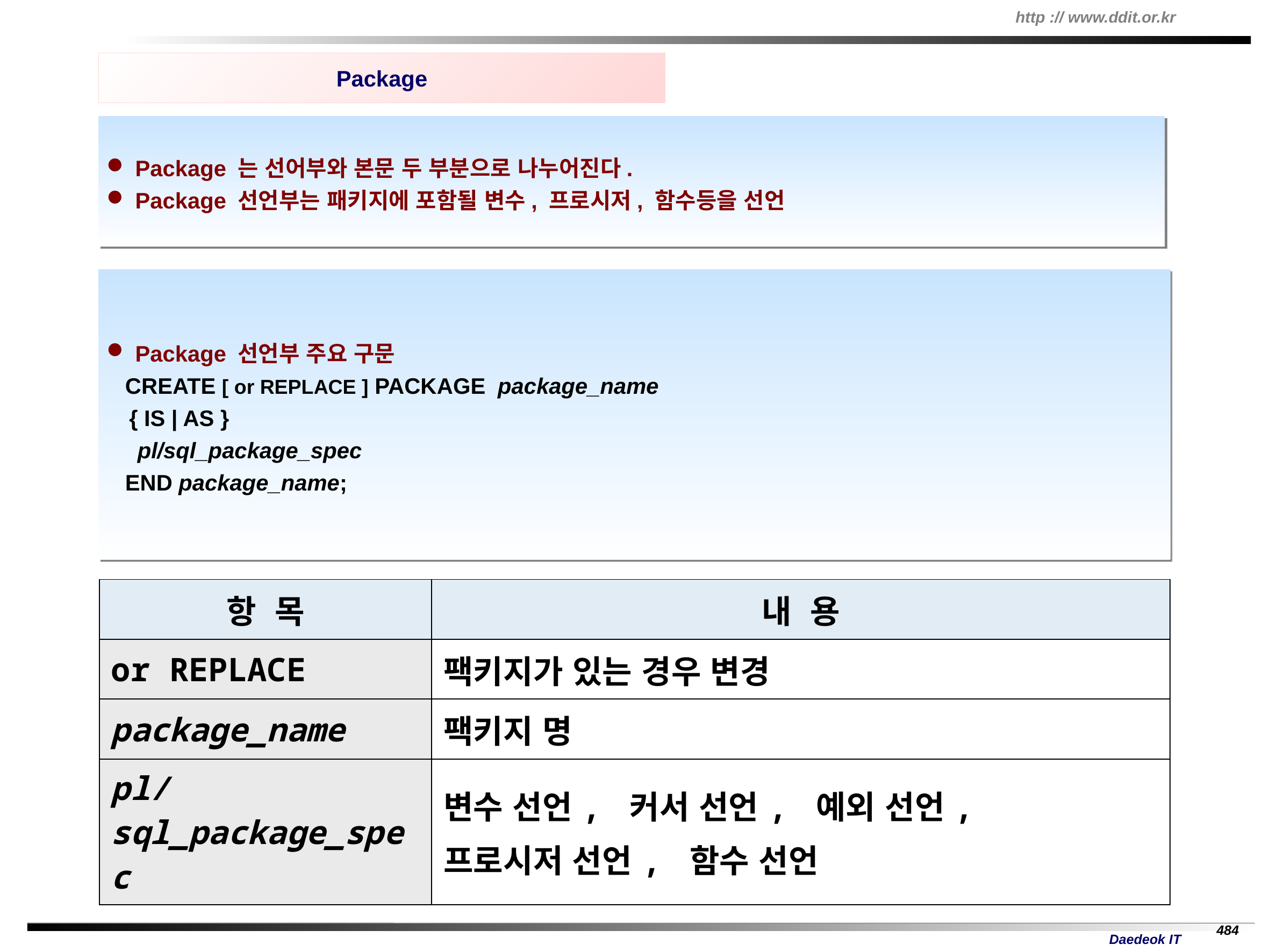

Package
 Package 는 선어부와 본문 두 부분으로 나누어진다.
 Package 선언부는 패키지에 포함될 변수, 프로시저, 함수등을 선언
 Package 선언부 주요 구문
   CREATE [ or REPLACE ] PACKAGE  package_name
    { IS | AS }
     pl/sql_package_spec
   END package_name;
| 항 목 | 내 용 |
| --- | --- |
| or REPLACE | 팩키지가 있는 경우 변경 |
| package\_name | 팩키지 명 |
| pl/sql\_package\_spec | 변수 선언, 커서 선언, 예외 선언, 프로시저 선언, 함수 선언 |